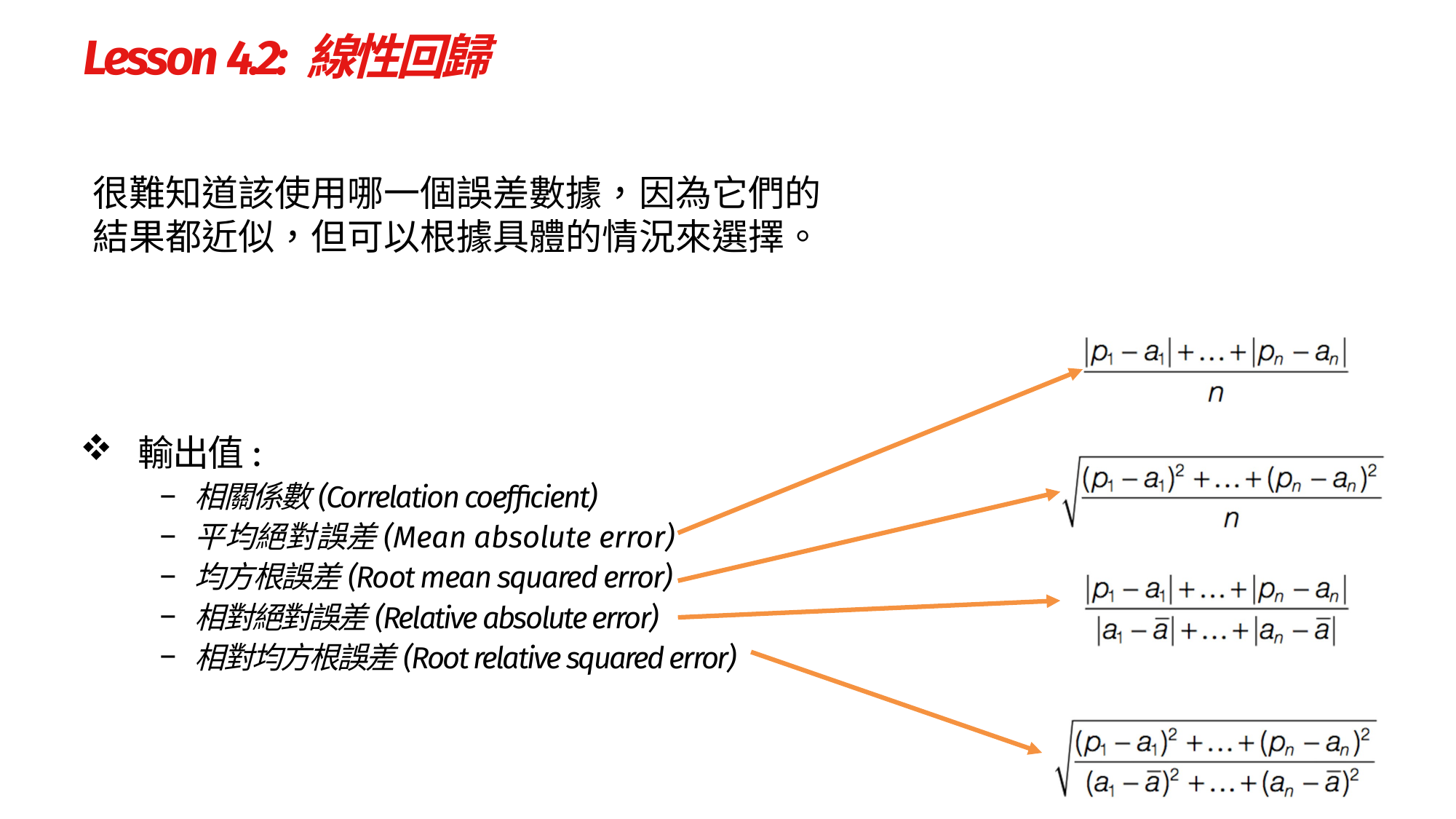

# Lesson 4.2: 線性回歸
很難知道該使用哪一個誤差數據，因為它們的結果都近似，但可以根據具體的情況來選擇。

輸出值:
相關係數(Correlation coefficient)
平均絕對誤差(Mean absolute error)
均方根誤差(Root mean squared error)
相對絕對誤差(Relative absolute error)
相對均方根誤差(Root relative squared error)